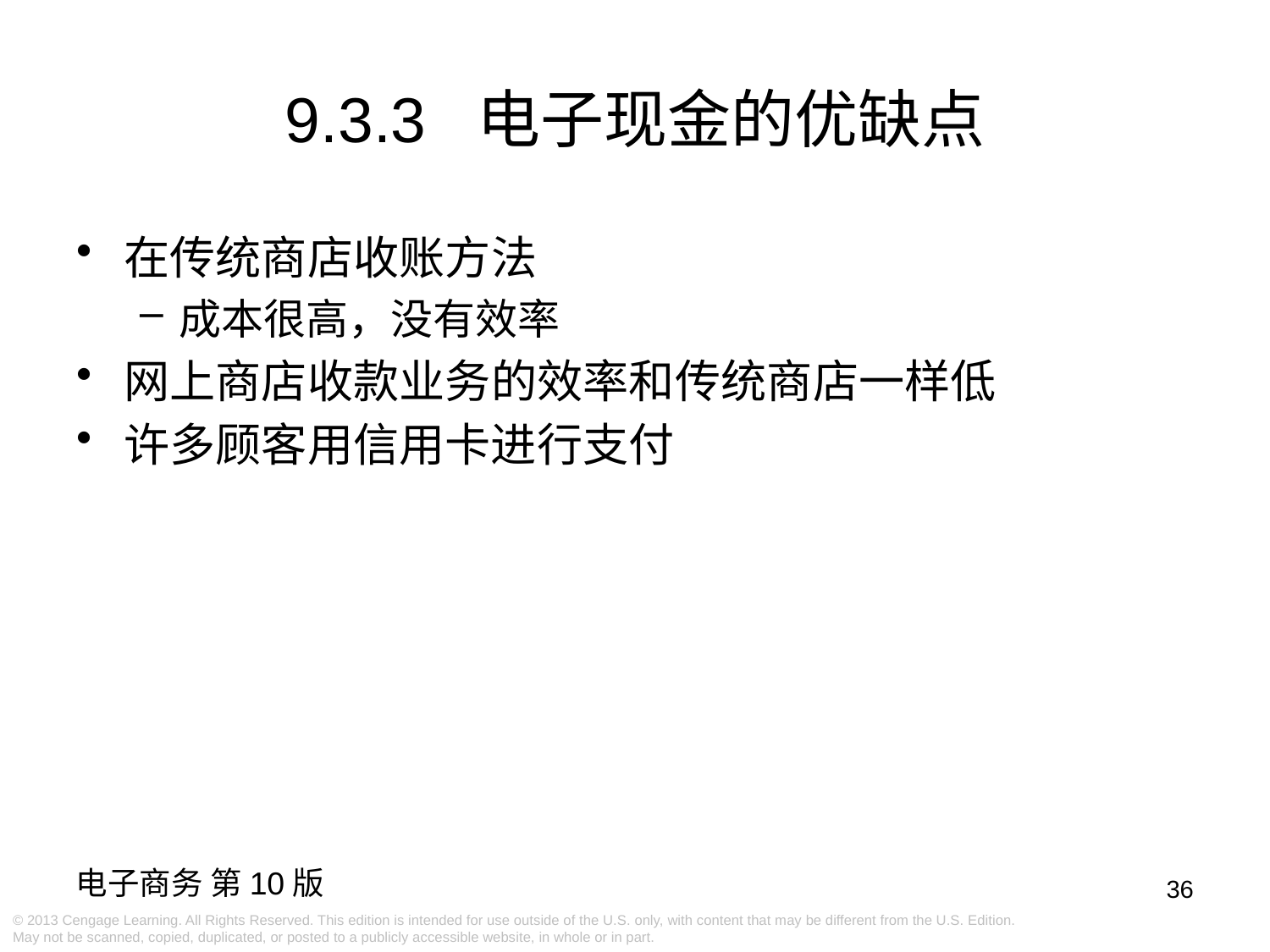

9.3.3  电子现金的优缺点
在传统商店收账方法
成本很高，没有效率
网上商店收款业务的效率和传统商店一样低
许多顾客用信用卡进行支付
36